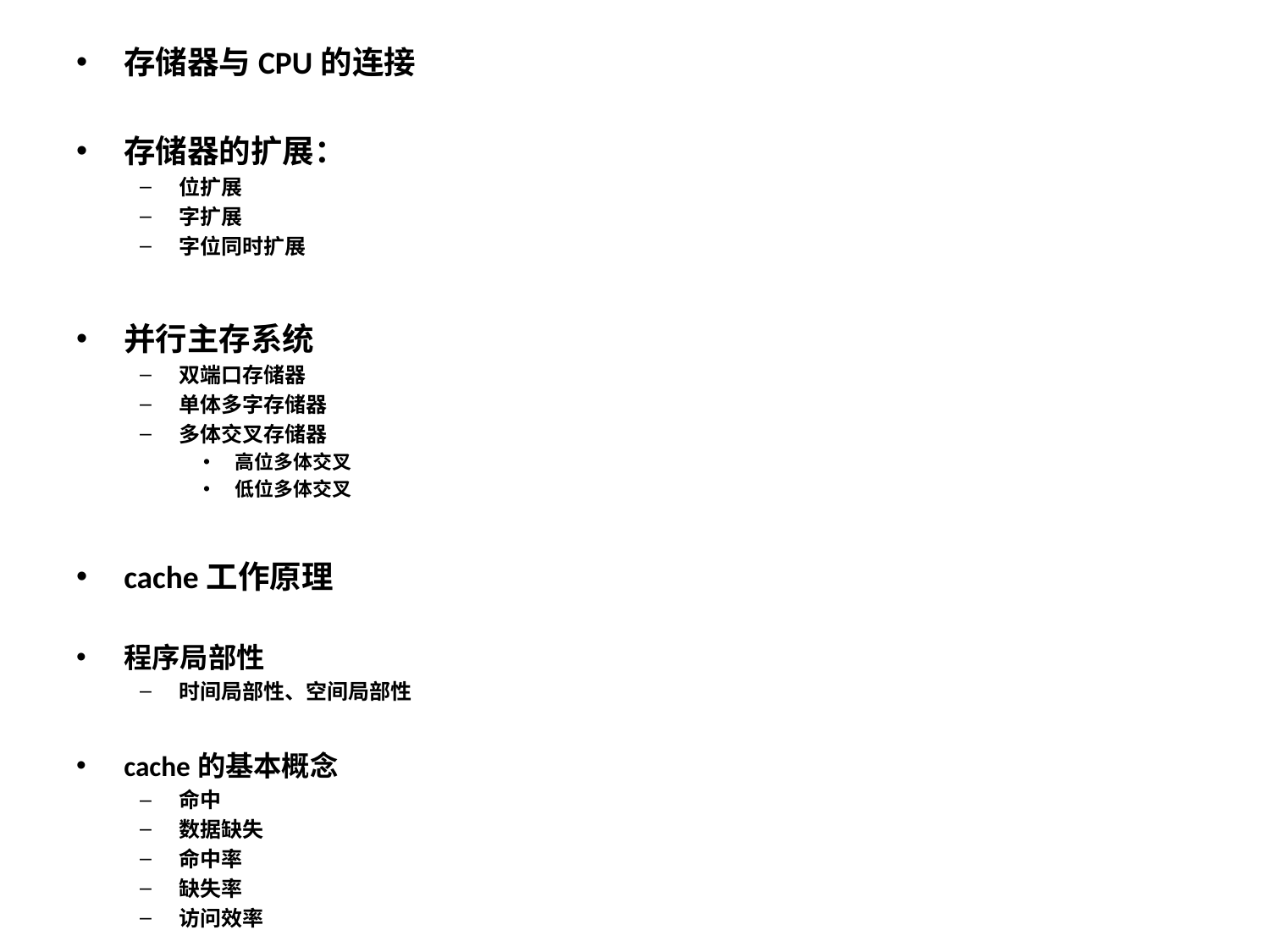

存储器与CPU的连接

存储器的扩展：
位扩展
字扩展
字位同时扩展

并行主存系统
双端口存储器
单体多字存储器
多体交叉存储器
高位多体交叉
低位多体交叉

cache工作原理

程序局部性
时间局部性、空间局部性

cache的基本概念
命中
数据缺失
命中率
缺失率
访问效率